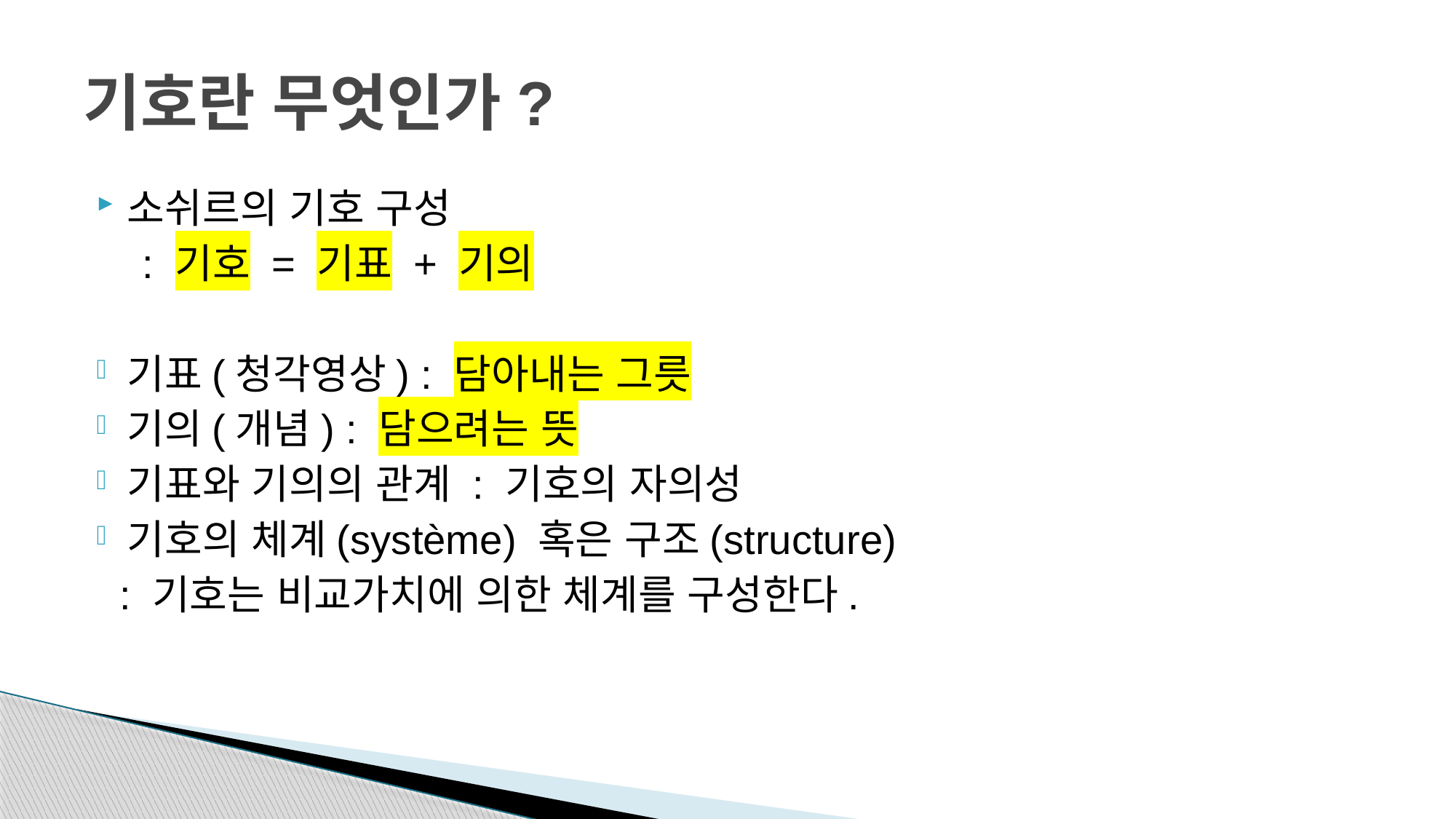

# 기호란 무엇인가?
소쉬르의 기호 구성
    : 기호 = 기표 + 기의

기표(청각영상) : 담아내는 그릇
기의(개념) : 담으려는 뜻
기표와 기의의 관계 : 기호의 자의성
기호의 체계(système) 혹은 구조(structure)
  : 기호는 비교가치에 의한 체계를 구성한다.